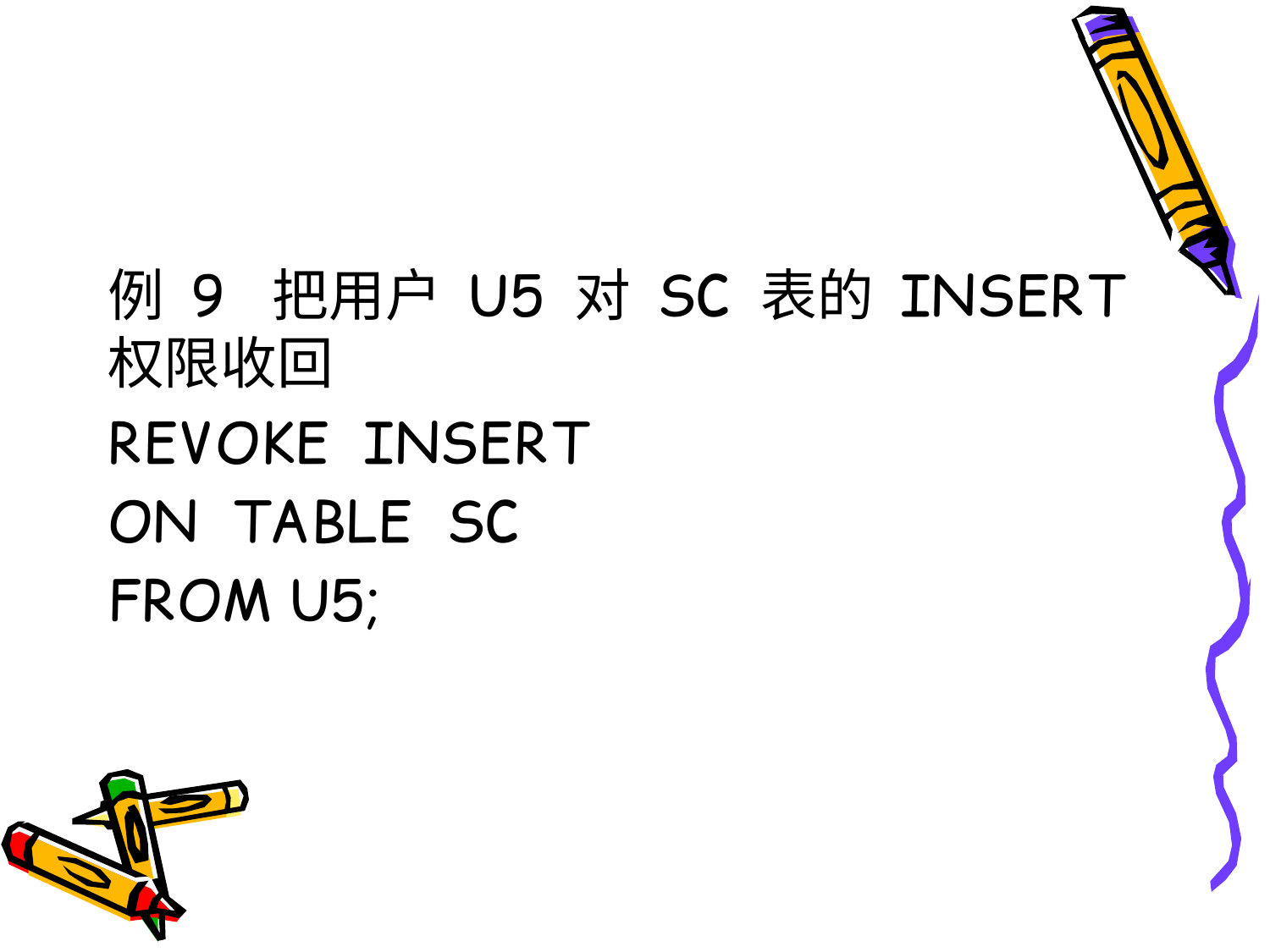

#
例 9  把用户 U5 对 SC 表的 INSERT 权限收回
REVOKE  INSERT
ON  TABLE  SC
FROM U5;